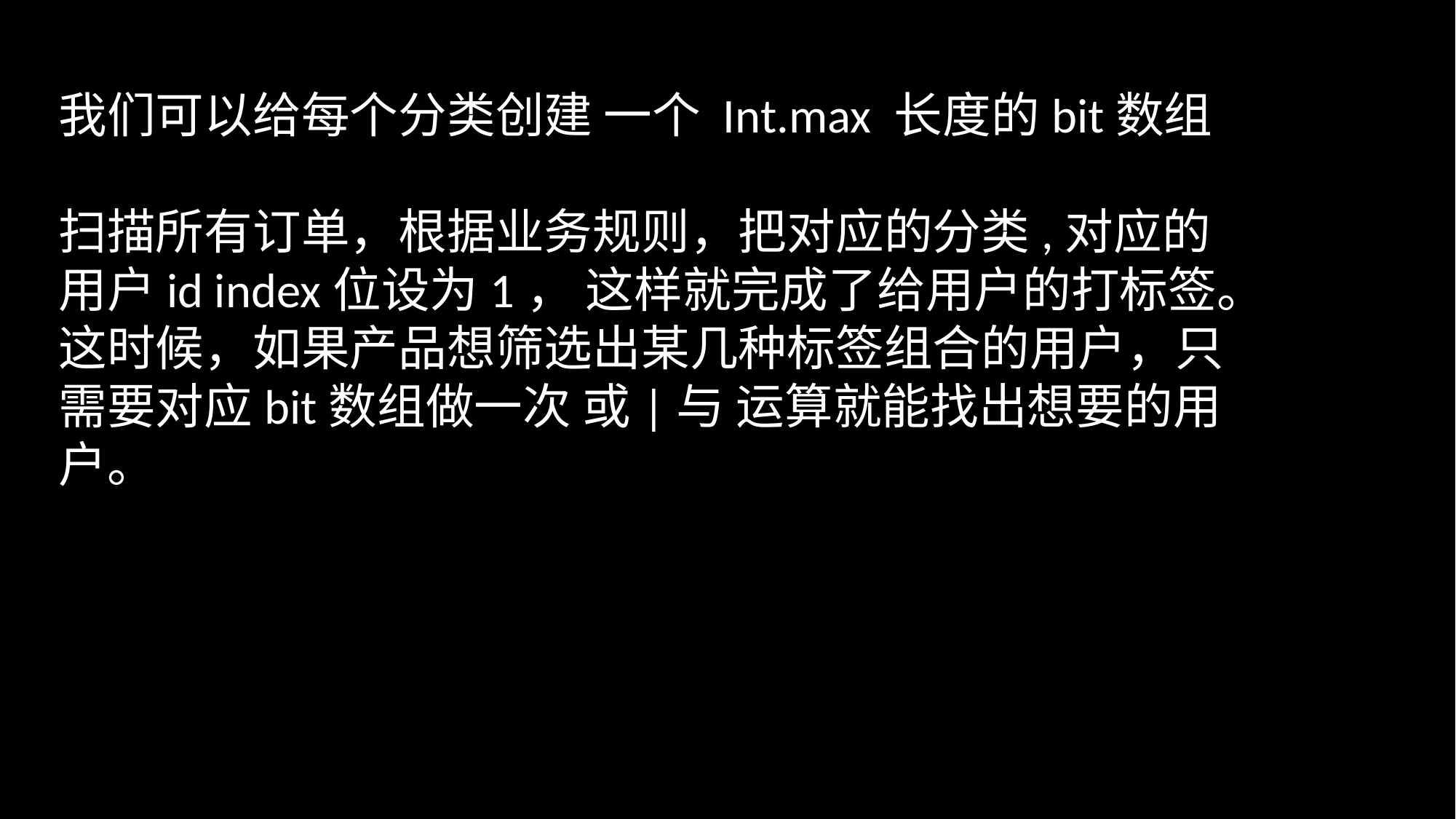

我们可以给每个分类创建 一个 Int.max 长度的bit数组

扫描所有订单，根据业务规则，把对应的分类,对应的用户id index位设为1， 这样就完成了给用户的打标签。
这时候，如果产品想筛选出某几种标签组合的用户，只需要对应bit数组做一次 或|与 运算就能找出想要的用户。